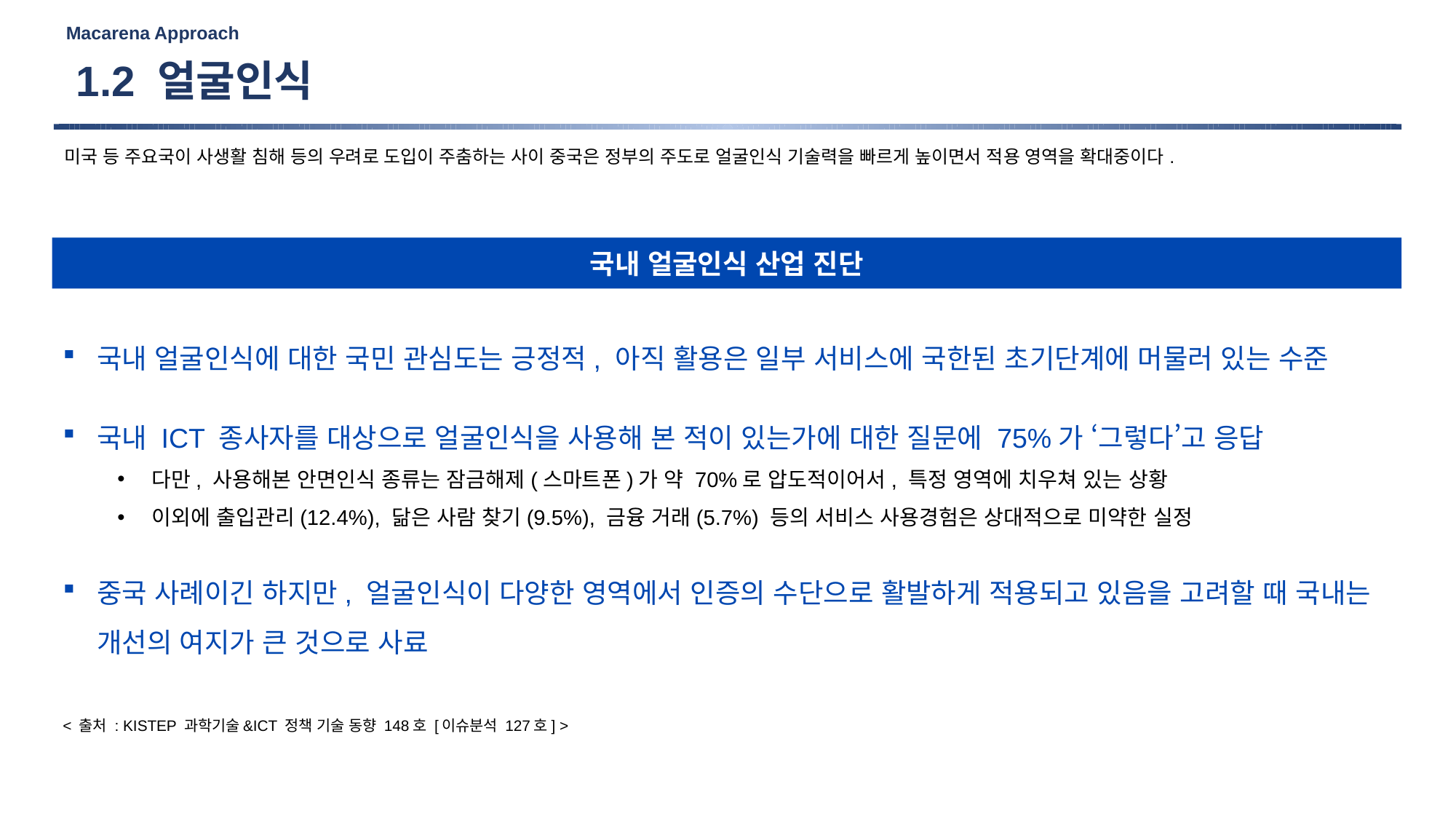

Macarena Approach
1.2 얼굴인식

미국 등 주요국이 사생활 침해 등의 우려로 도입이 주춤하는 사이 중국은 정부의 주도로 얼굴인식 기술력을 빠르게 높이면서 적용 영역을 확대중이다.
국내 얼굴인식 산업 진단
국내 얼굴인식에 대한 국민 관심도는 긍정적, 아직 활용은 일부 서비스에 국한된 초기단계에 머물러 있는 수준

국내 ICT 종사자를 대상으로 얼굴인식을 사용해 본 적이 있는가에 대한 질문에 75%가 ‘그렇다’고 응답
다만, 사용해본 안면인식 종류는 잠금해제(스마트폰)가 약 70%로 압도적이어서, 특정 영역에 치우쳐 있는 상황
이외에 출입관리(12.4%), 닮은 사람 찾기(9.5%), 금융 거래(5.7%) 등의 서비스 사용경험은 상대적으로 미약한 실정

중국 사례이긴 하지만, 얼굴인식이 다양한 영역에서 인증의 수단으로 활발하게 적용되고 있음을 고려할 때 국내는 개선의 여지가 큰 것으로 사료

< 출처 : KISTEP 과학기술&ICT 정책 기술 동향 148호 [이슈분석 127호] >